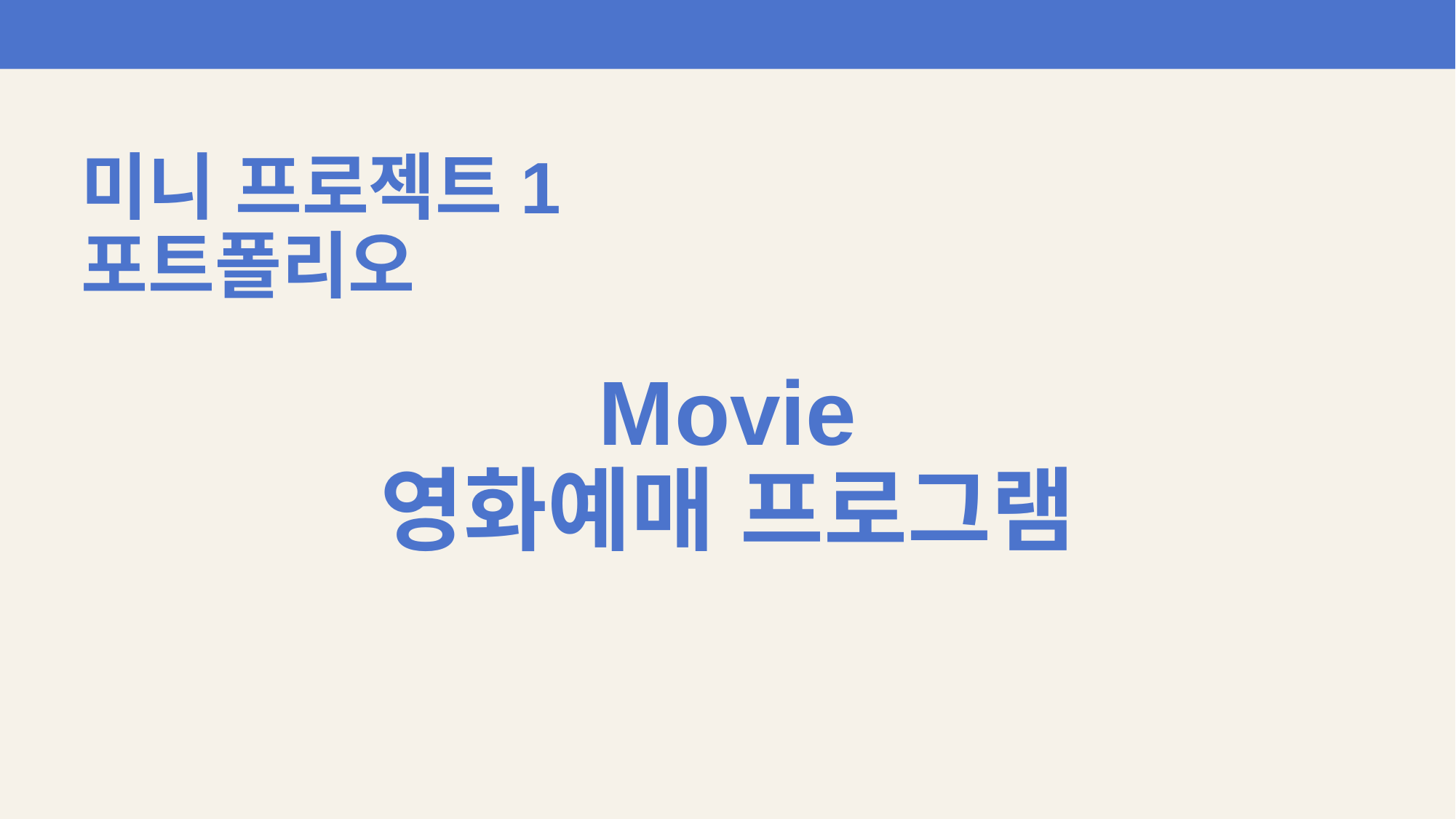

# 미니 프로젝트1 포트폴리오
Movie
영화예매 프로그램